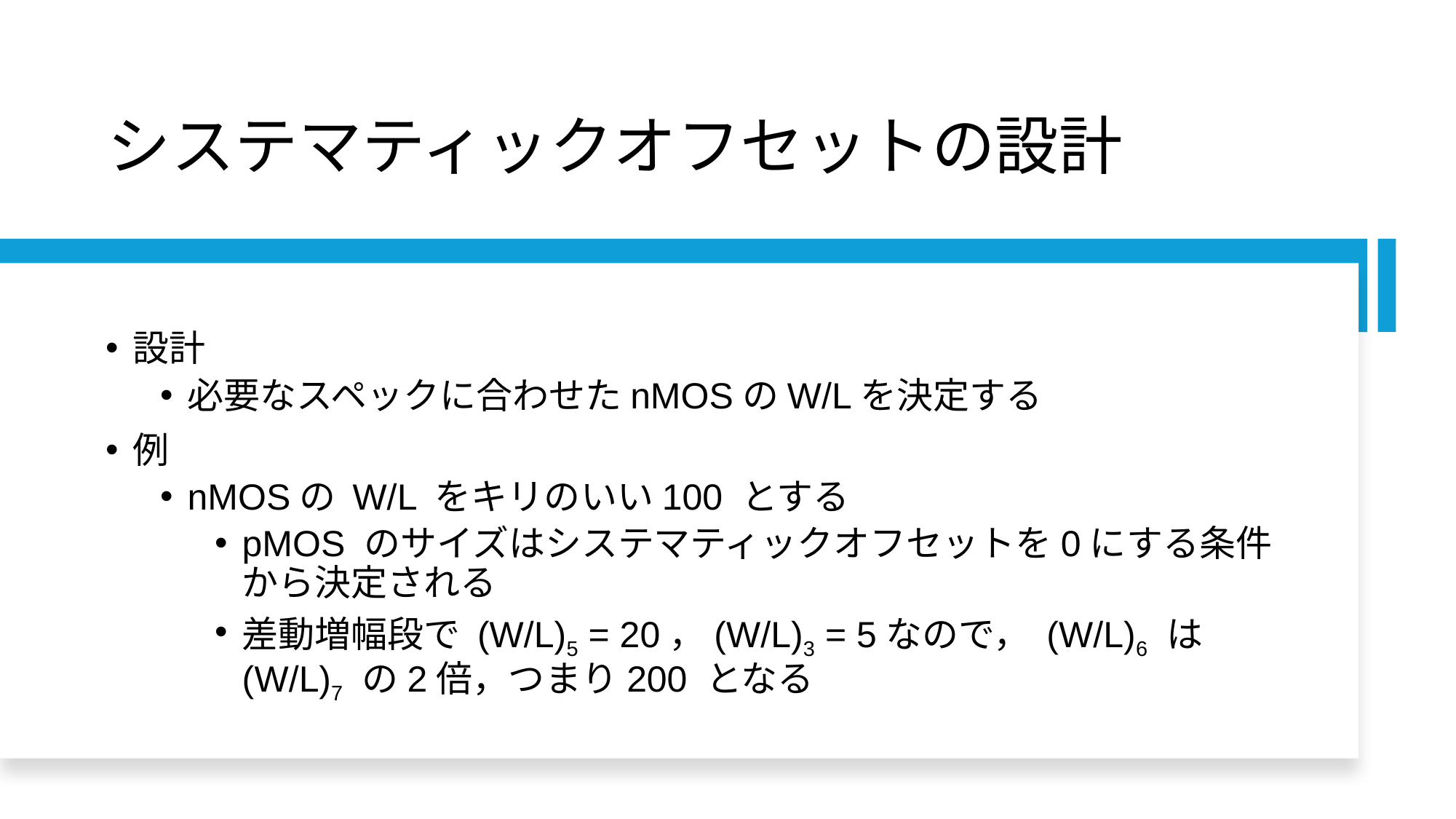

# システマティックオフセットの設計

設計
必要なスペックに合わせたnMOSのW/Lを決定する
例
nMOSの W/L をキリのいい100 とする
pMOS のサイズはシステマティックオフセットを0にする条件から決定される
差動増幅段で (W/L)5 = 20，(W/L)3 = 5なので， (W/L)6 は (W/L)7 の2倍，つまり200 となる